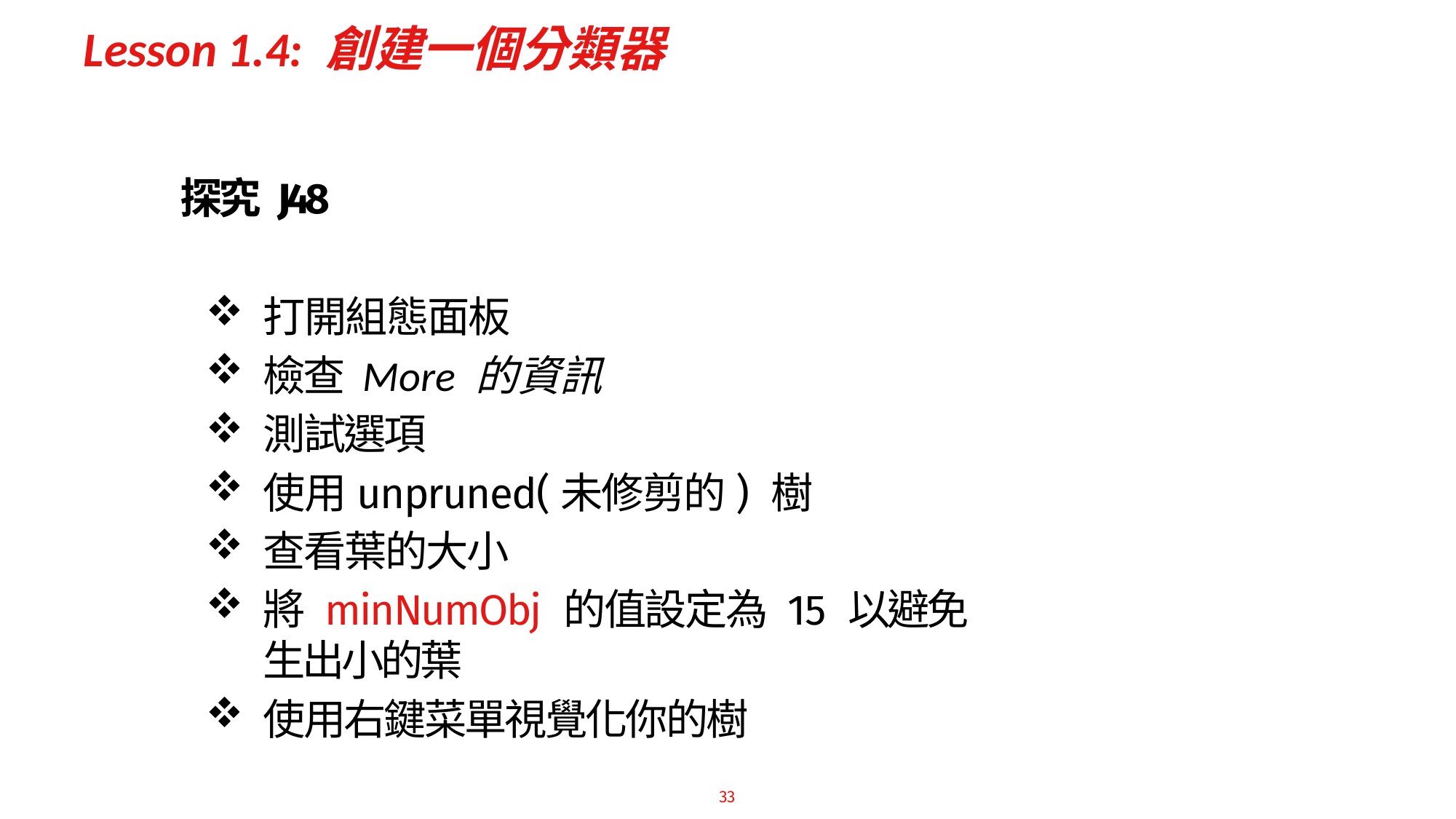

# Lesson 1.4: 創建一個分類器
探究 J48

打開組態面板
檢查 More 的資訊
測試選項
使用unpruned(未修剪的) 樹
查看葉的大小
將 minNumObj 的值設定為 15 以避免生出小的葉
使用右鍵菜單視覺化你的樹
33